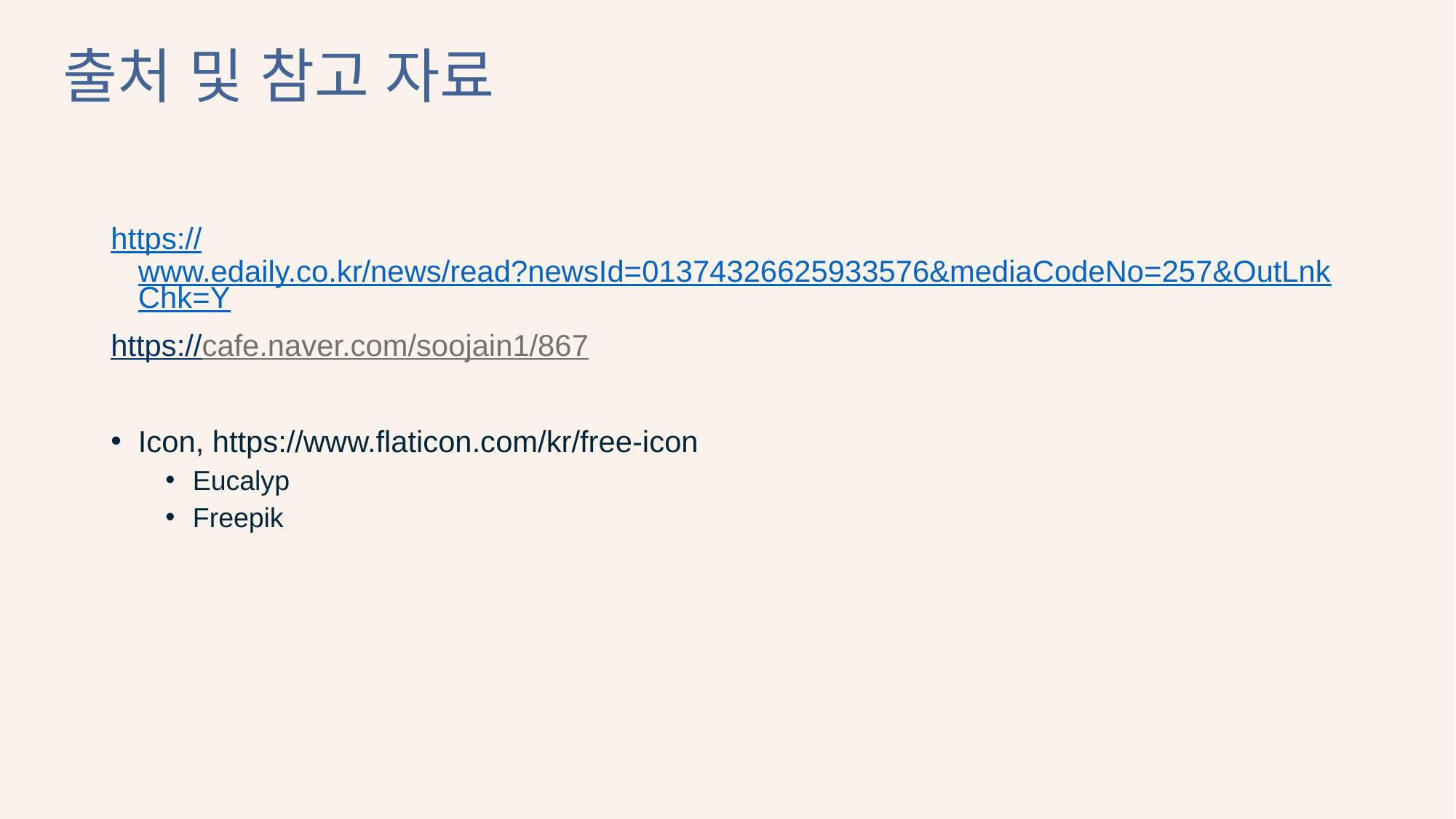

# 출처 및 참고 자료
https://www.edaily.co.kr/news/read?newsId=01374326625933576&mediaCodeNo=257&OutLnkChk=Y
https://cafe.naver.com/soojain1/867

Icon, https://www.flaticon.com/kr/free-icon
Eucalyp
Freepik